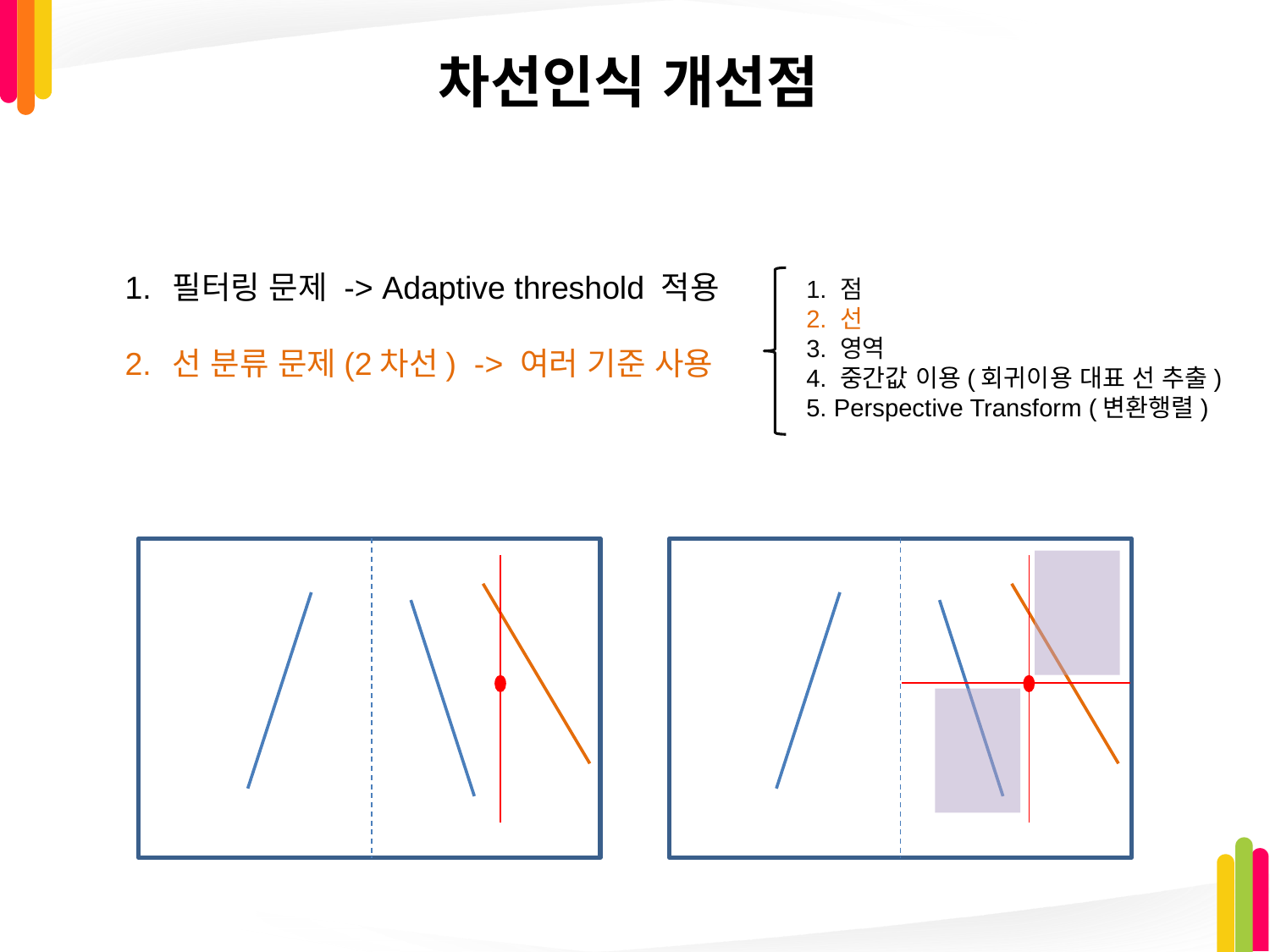

# 차선인식 개선점
필터링 문제 -> Adaptive threshold 적용
선 분류 문제(2차선)  -> 여러 기준 사용

1. 점
2. 선
3. 영역
4. 중간값 이용(회귀이용 대표 선 추출)
5. Perspective Transform (변환행렬)